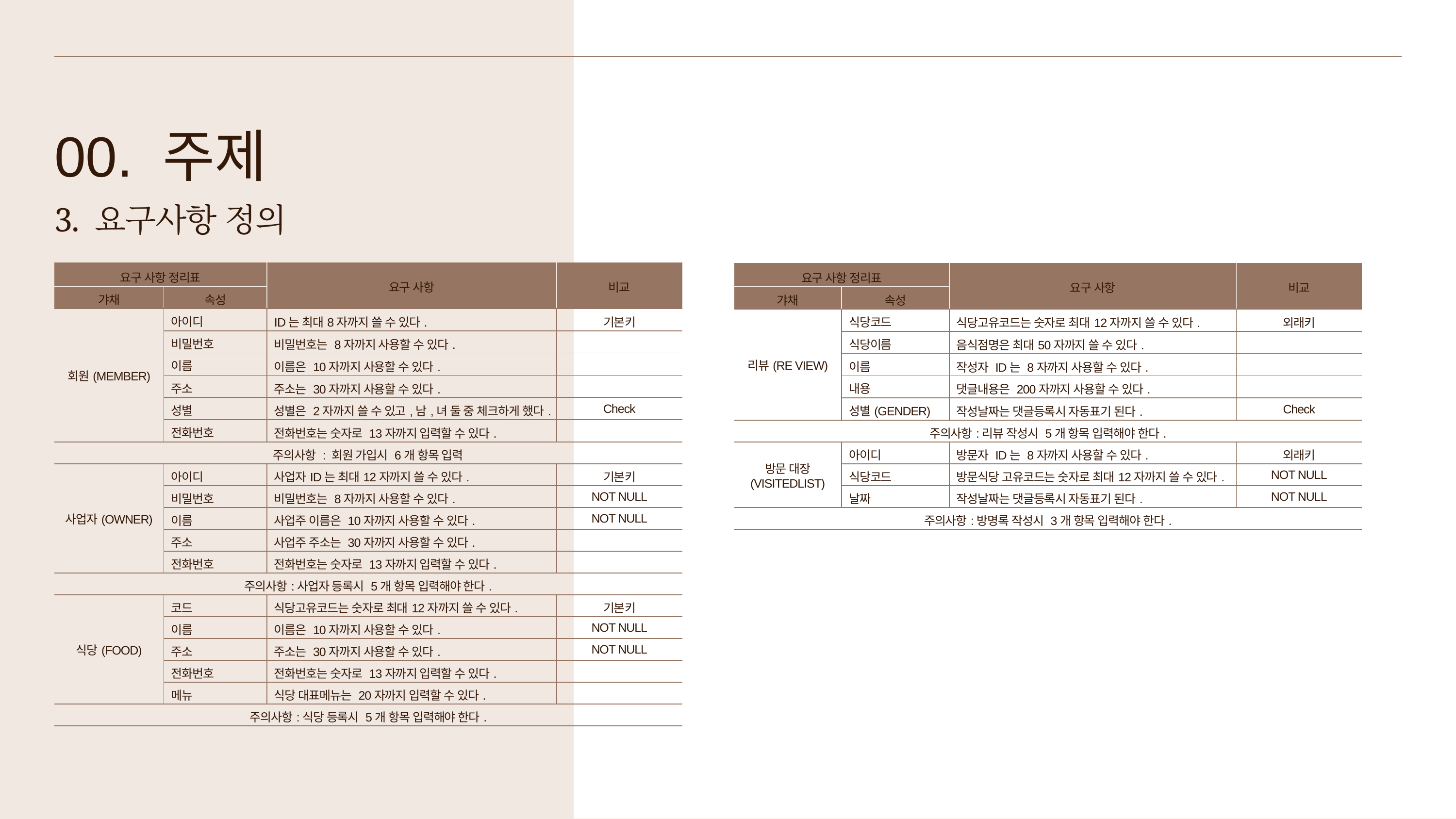

00. 주제
3. 요구사항 정의
| 요구 사항 정리표 |  | 요구 사항 | 비교 |
| --- | --- | --- | --- |
| 갸채 | 속성 |  |  |
| 회원(MEMBER) | 아이디 | ID는 최대8자까지 쓸 수 있다. | 기본키 |
|  | 비밀번호 | 비밀번호는 8자까지 사용할 수 있다. |  |
|  | 이름 | 이름은 10자까지 사용할 수 있다. |  |
|  | 주소 | 주소는 30자까지 사용할 수 있다. |  |
|  | 성별 | 성별은 2자까지 쓸 수 있고,남,녀 둘 중 체크하게 했다. | Check |
|  | 전화번호 | 전화번호는 숫자로 13자까지 입력할 수 있다. |  |
| 주의사항 : 회원 가입시 6개 항목 입력 |  |  |  |
| 사업자(OWNER) | 아이디 | 사업자ID는 최대12자까지 쓸 수 있다. | 기본키 |
|  | 비밀번호 | 비밀번호는 8자까지 사용할 수 있다. | NOT NULL |
|  | 이름 | 사업주 이름은 10자까지 사용할 수 있다. | NOT NULL |
|  | 주소 | 사업주 주소는 30자까지 사용할 수 있다. |  |
|  | 전화번호 | 전화번호는 숫자로 13자까지 입력할 수 있다. |  |
| 주의사항:사업자 등록시 5개 항목 입력해야 한다. |  |  |  |
| 식당(FOOD) | 코드 | 식당고유코드는 숫자로 최대12자까지 쓸 수 있다. | 기본키 |
|  | 이름 | 이름은 10자까지 사용할 수 있다. | NOT NULL |
|  | 주소 | 주소는 30자까지 사용할 수 있다. | NOT NULL |
|  | 전화번호 | 전화번호는 숫자로 13자까지 입력할 수 있다. |  |
|  | 메뉴 | 식당 대표메뉴는 20자까지 입력할 수 있다. |  |
| 주의사항:식당 등록시 5개 항목 입력해야 한다. |  |  |  |
| 요구 사항 정리표 |  | 요구 사항 | 비교 |
| --- | --- | --- | --- |
| 갸채 | 속성 |  |  |
| 리뷰(RE VIEW) | 식당코드 | 식당고유코드는 숫자로 최대12자까지 쓸 수 있다. | 외래키 |
|  | 식당이름 | 음식점명은 최대50자까지 쓸 수 있다. |  |
|  | 이름 | 작성자 ID는 8자까지 사용할 수 있다. |  |
|  | 내용 | 댓글내용은 200자까지 사용할 수 있다. |  |
|  | 성별(GENDER) | 작성날짜는 댓글등록시 자동표기 된다. | Check |
| 주의사항:리뷰 작성시 5개 항목 입력해야 한다. |  |  |  |
| 방문 대장 (VISITEDLIST) | 아이디 | 방문자 ID는 8자까지 사용할 수 있다. | 외래키 |
|  | 식당코드 | 방문식당 고유코드는 숫자로 최대12자까지 쓸 수 있다. | NOT NULL |
|  | 날짜 | 작성날짜는 댓글등록시 자동표기 된다. | NOT NULL |
| 주의사항:방명록 작성시 3개 항목 입력해야 한다. |  |  |  |